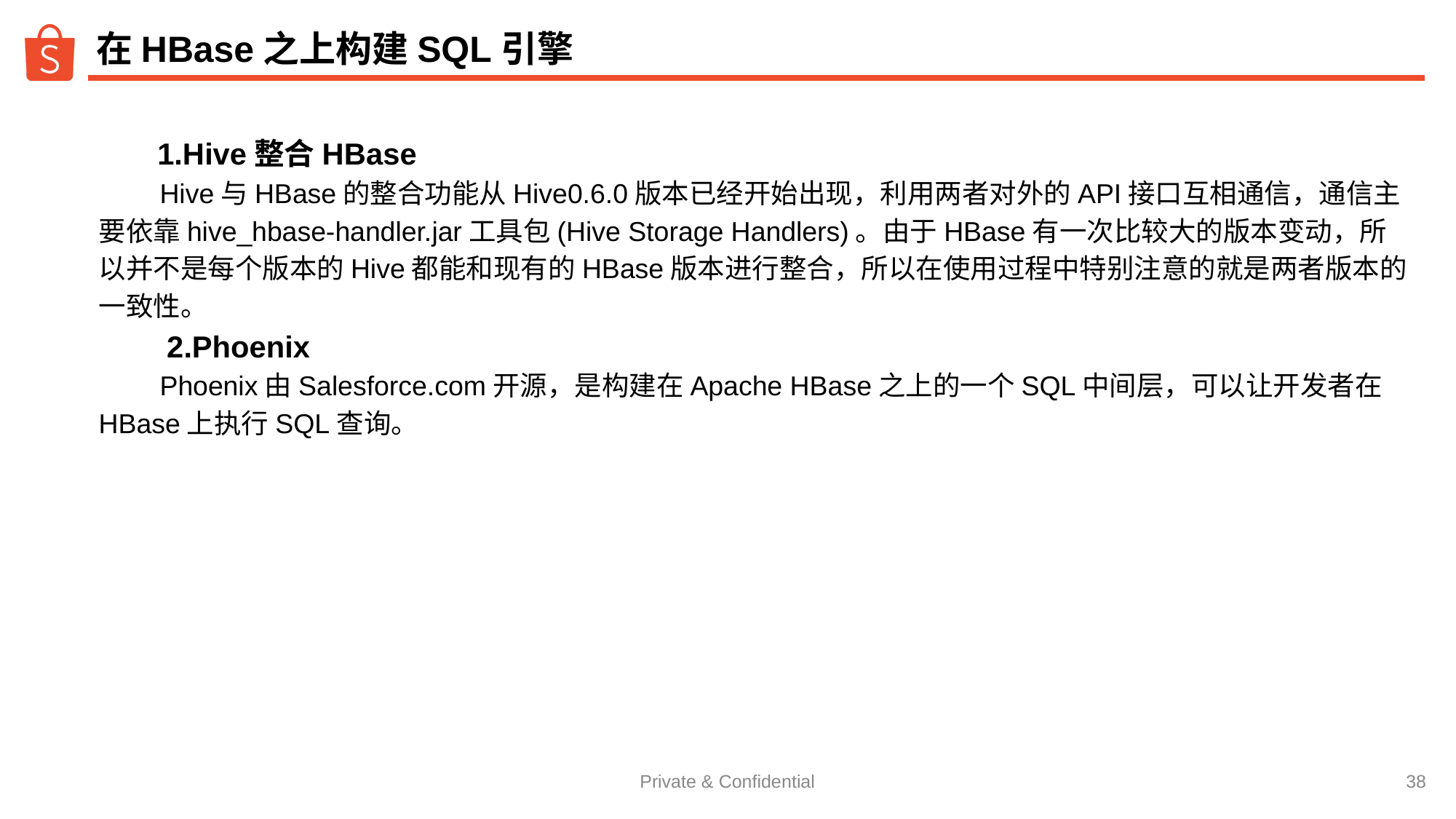

# 在HBase之上构建SQL引擎
       1.Hive整合HBase
　　Hive与HBase的整合功能从Hive0.6.0版本已经开始出现，利用两者对外的API接口互相通信，通信主要依靠hive_hbase-handler.jar工具包(Hive Storage Handlers)。由于HBase有一次比较大的版本变动，所以并不是每个版本的Hive都能和现有的HBase版本进行整合，所以在使用过程中特别注意的就是两者版本的一致性。
　　2.Phoenix
　　Phoenix由Salesforce.com开源，是构建在Apache HBase之上的一个SQL中间层，可以让开发者在HBase上执行SQL查询。

38
Private & Confidential